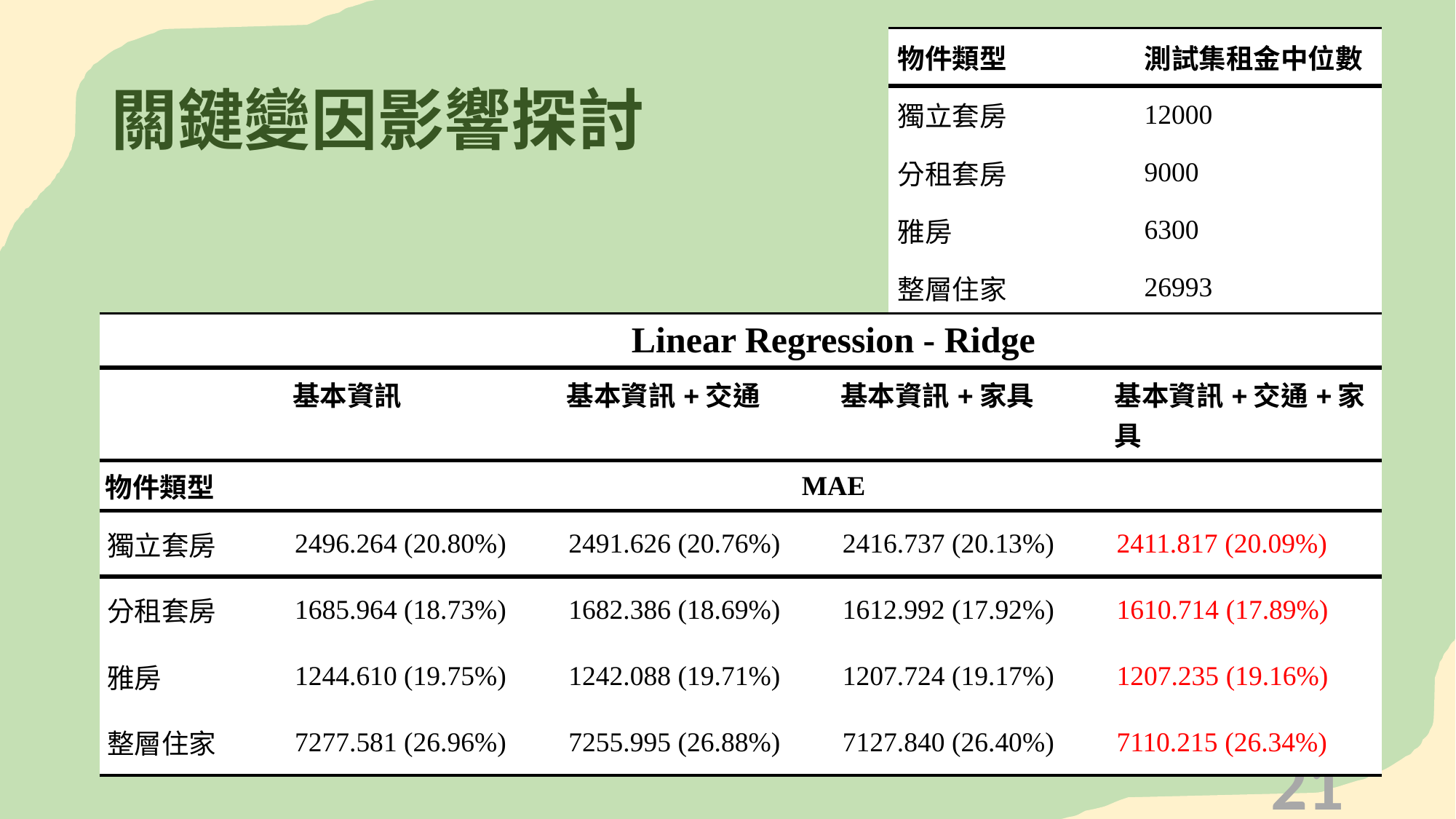

| 物件類型 | 測試集租金中位數 |
| --- | --- |
| 獨立套房 | 12000 |
| 分租套房 | 9000 |
| 雅房 | 6300 |
| 整層住家 | 26993 |
# 關鍵變因影響探討

|  | Linear Regression - Ridge |  |  |  |
| --- | --- | --- | --- | --- |
|  | 基本資訊 | 基本資訊+交通 | 基本資訊+家具 | 基本資訊+交通+家具 |
| 物件類型 | MAE |  |  |  |
| 獨立套房 | 2496.264 (20.80%) | 2491.626 (20.76%) | 2416.737 (20.13%) | 2411.817 (20.09%) |
| 分租套房 | 1685.964 (18.73%) | 1682.386 (18.69%) | 1612.992 (17.92%) | 1610.714 (17.89%) |
| 雅房 | 1244.610 (19.75%) | 1242.088 (19.71%) | 1207.724 (19.17%) | 1207.235 (19.16%) |
| 整層住家 | 7277.581 (26.96%) | 7255.995 (26.88%) | 7127.840 (26.40%) | 7110.215 (26.34%) |

21